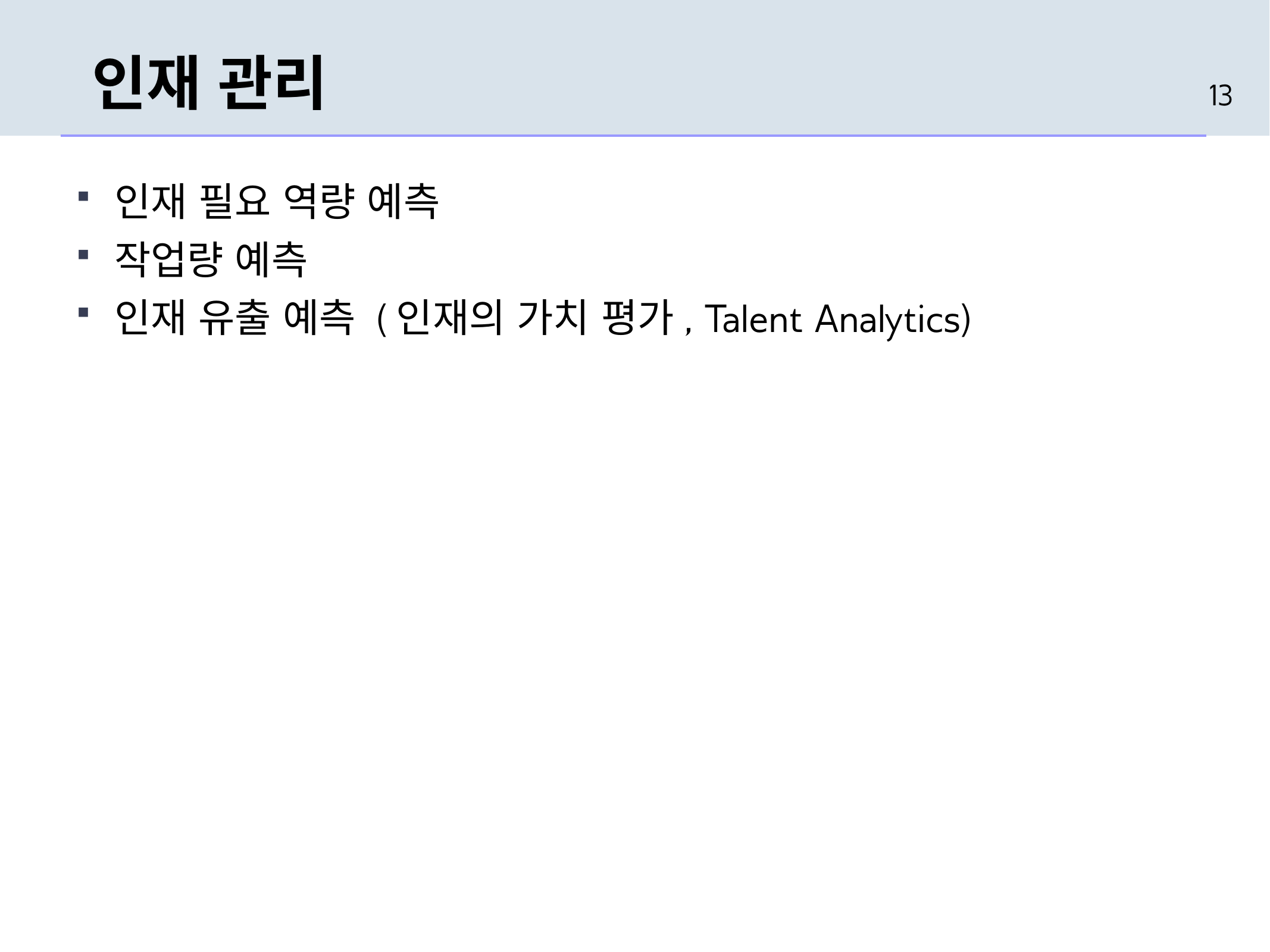

# 인재 관리
13
인재 필요 역량 예측
작업량 예측
인재 유출 예측 (인재의 가치 평가, Talent Analytics)